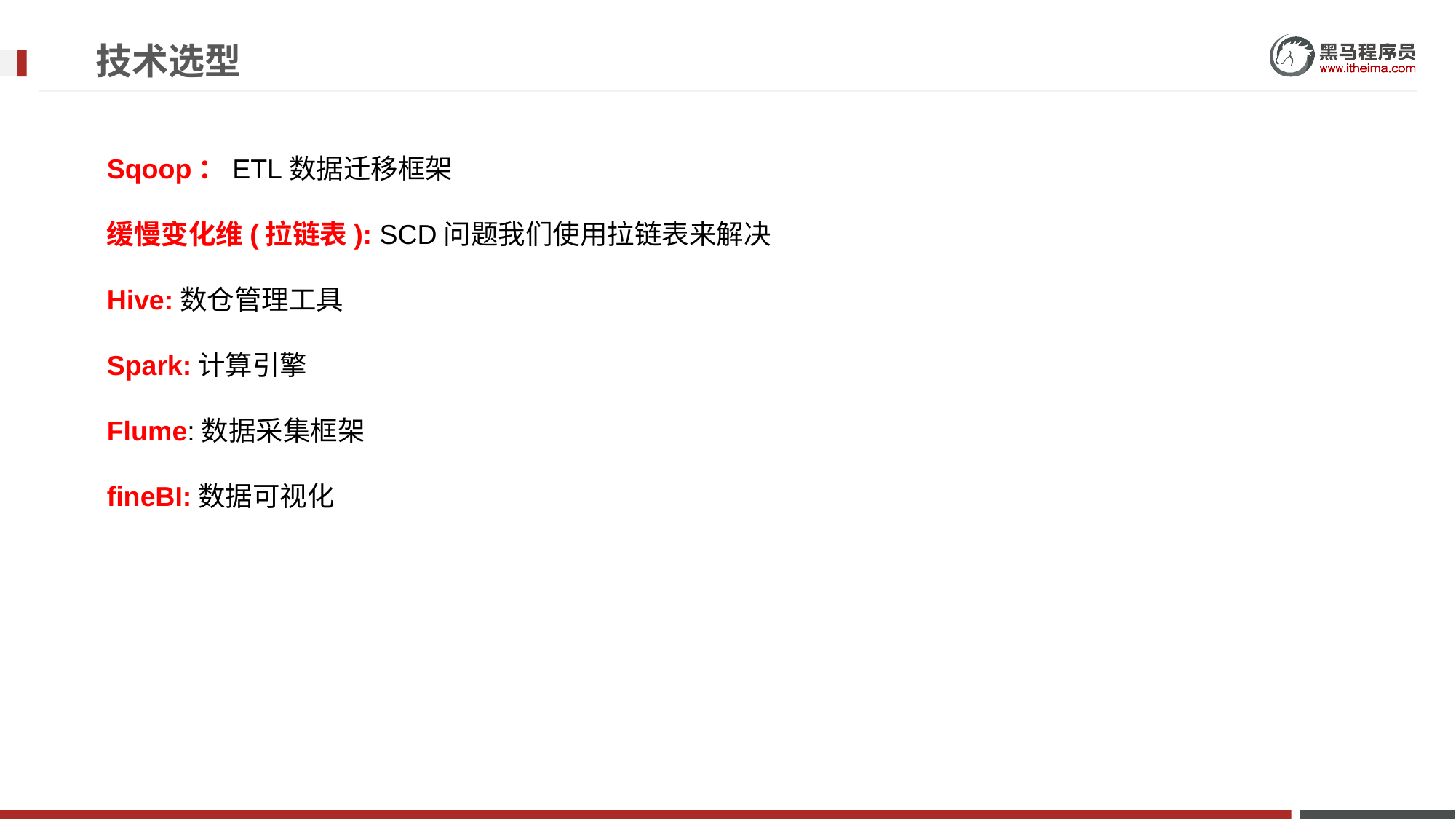

# 技术选型
Sqoop：ETL数据迁移框架

缓慢变化维(拉链表): SCD问题我们使用拉链表来解决

Hive:数仓管理工具

Spark:计算引擎

Flume:数据采集框架

fineBI:数据可视化